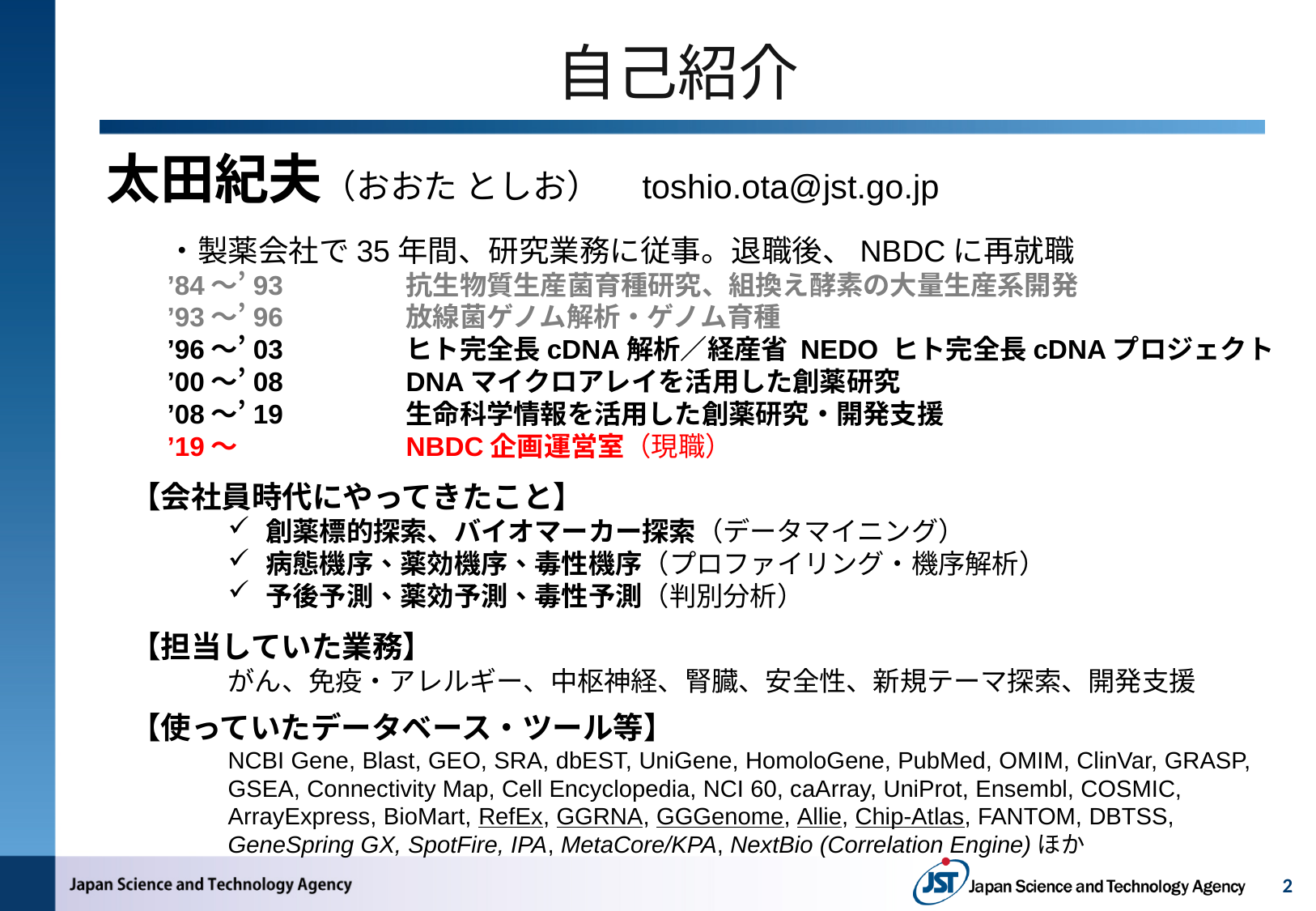

# 自己紹介
太田紀夫（おおた としお）　toshio.ota@jst.go.jp

・製薬会社で35年間、研究業務に従事。退職後、NBDCに再就職
’84～’93	抗生物質生産菌育種研究、組換え酵素の大量生産系開発
’93～’96	放線菌ゲノム解析・ゲノム育種
’96～’03	ヒト完全長cDNA解析／経産省 NEDO ヒト完全長cDNAプロジェクト
’00～’08	DNAマイクロアレイを活用した創薬研究
’08～’19	生命科学情報を活用した創薬研究・開発支援
’19～	NBDC企画運営室（現職）

【会社員時代にやってきたこと】
創薬標的探索、バイオマーカー探索（データマイニング）
病態機序、薬効機序、毒性機序（プロファイリング・機序解析）
予後予測、薬効予測、毒性予測（判別分析）

【担当していた業務】
がん、免疫・アレルギー、中枢神経、腎臓、安全性、新規テーマ探索、開発支援

【使っていたデータベース・ツール等】
NCBI Gene, Blast, GEO, SRA, dbEST, UniGene, HomoloGene, PubMed, OMIM, ClinVar, GRASP, GSEA, Connectivity Map, Cell Encyclopedia, NCI 60, caArray, UniProt, Ensembl, COSMIC, ArrayExpress, BioMart, RefEx, GGRNA, GGGenome, Allie, Chip-Atlas, FANTOM, DBTSS, GeneSpring GX, SpotFire, IPA, MetaCore/KPA, NextBio (Correlation Engine)ほか
2